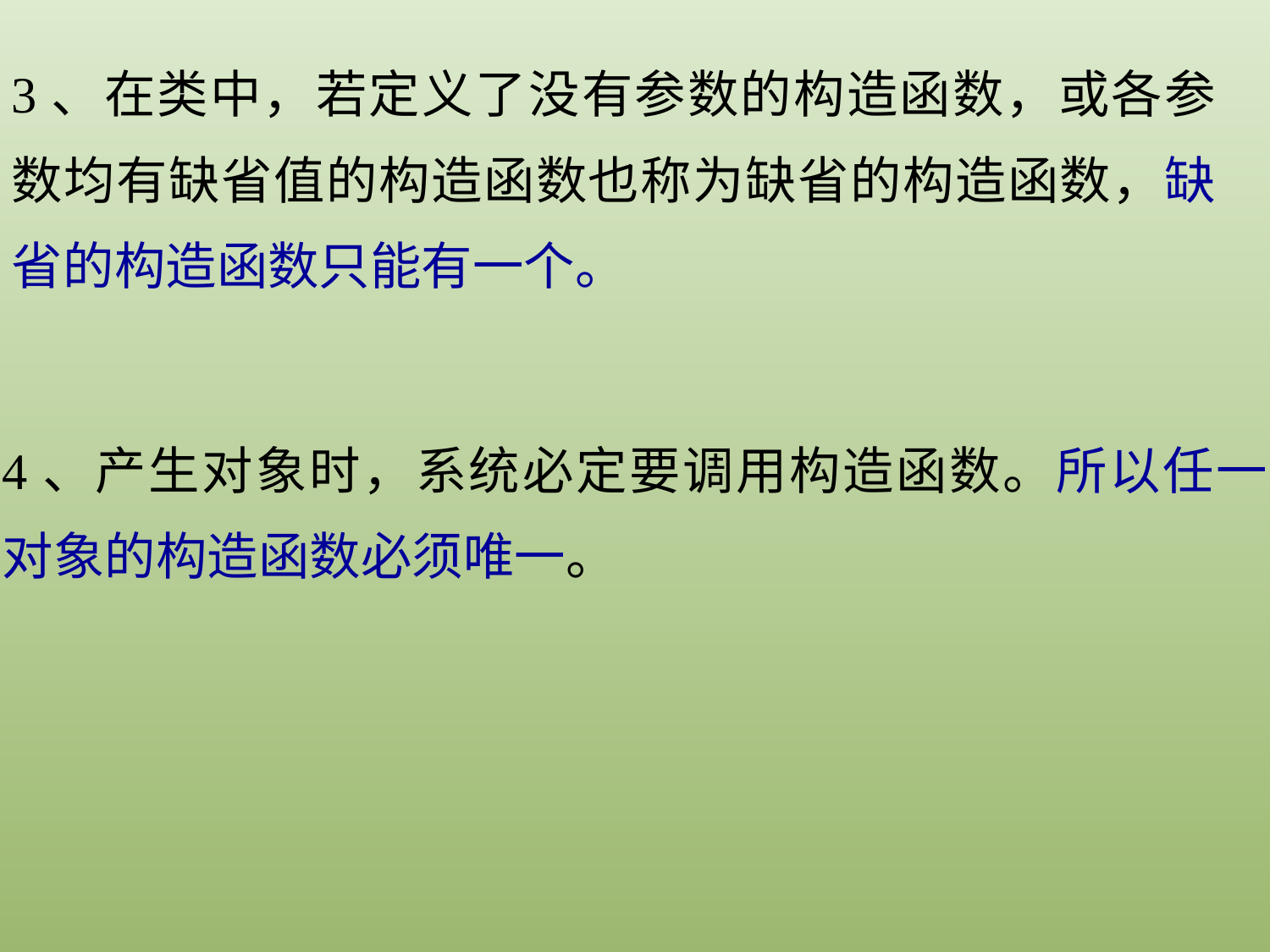

3、在类中，若定义了没有参数的构造函数，或各参数均有缺省值的构造函数也称为缺省的构造函数，缺省的构造函数只能有一个。
4、产生对象时，系统必定要调用构造函数。所以任一对象的构造函数必须唯一。
668